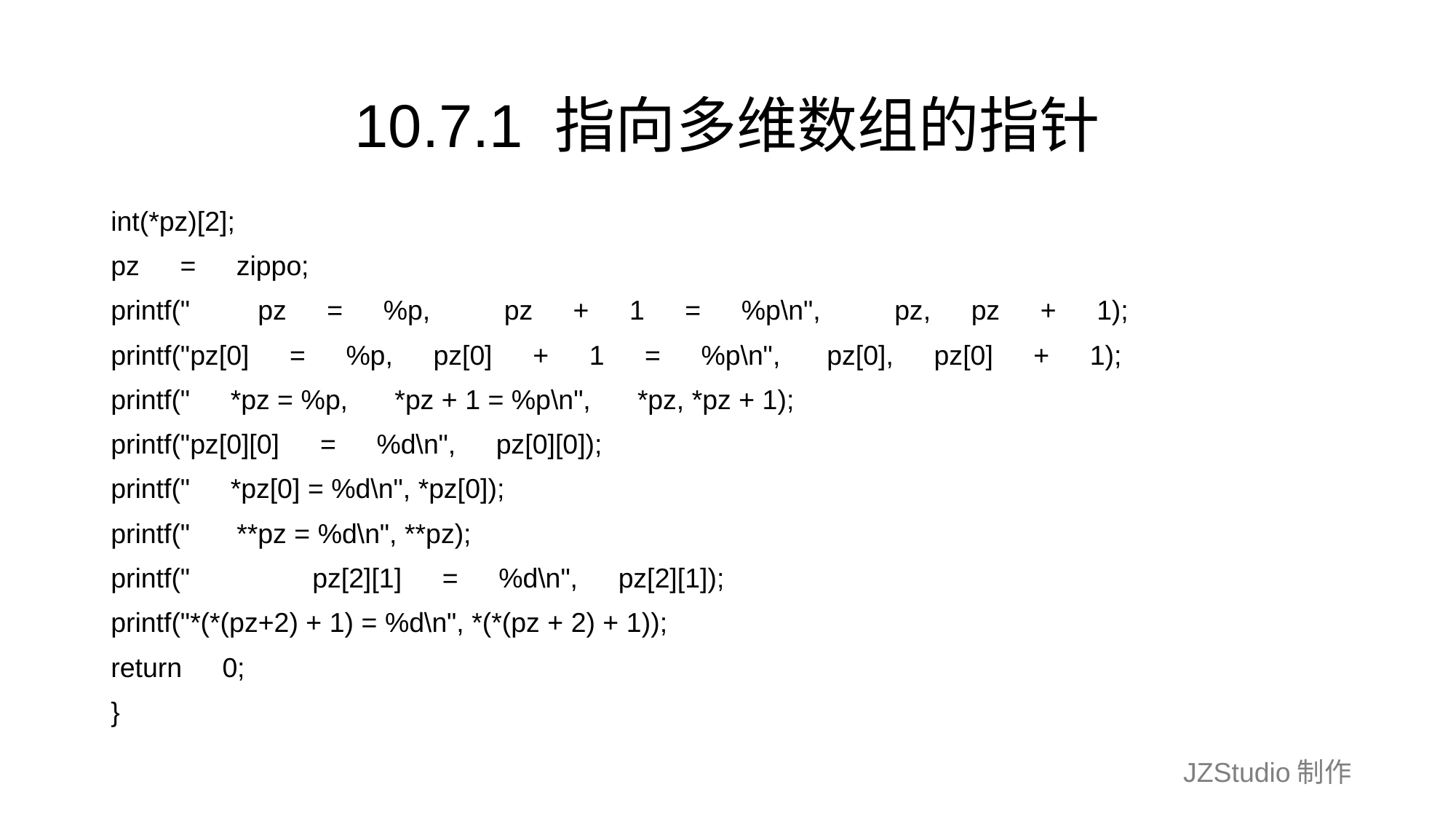

# 10.7.1 指向多维数组的指针
int(*pz)[2];
pz　=　zippo;
printf("　　pz　=　%p,　　 pz　+　1　=　%p\n",　　 pz,　pz　+　1);
printf("pz[0]　=　%p,　pz[0]　+　1　=　%p\n",　 pz[0],　pz[0]　+　1);
printf("　*pz = %p,　 *pz + 1 = %p\n",　 *pz, *pz + 1);
printf("pz[0][0]　=　%d\n",　pz[0][0]);
printf("　*pz[0] = %d\n", *pz[0]);
printf("　 **pz = %d\n", **pz);
printf("　　　　pz[2][1]　=　%d\n",　pz[2][1]);
printf("*(*(pz+2) + 1) = %d\n", *(*(pz + 2) + 1));
return　0;
}